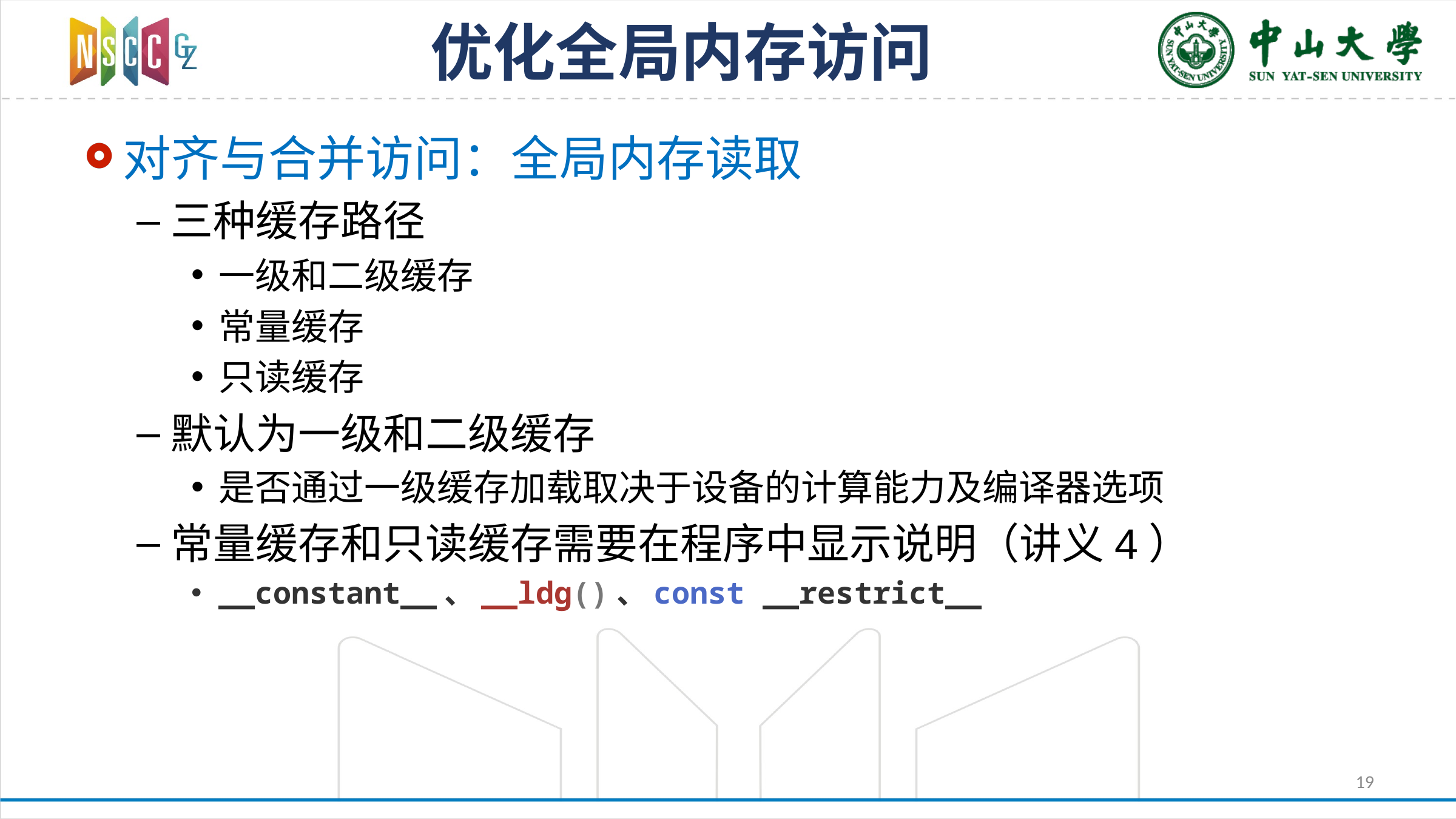

# 优化全局内存访问
对齐与合并访问：全局内存读取
三种缓存路径
一级和二级缓存
常量缓存
只读缓存
默认为一级和二级缓存
是否通过一级缓存加载取决于设备的计算能力及编译器选项
常量缓存和只读缓存需要在程序中显示说明（讲义4）
__constant__、__ldg()、const __restrict__
19